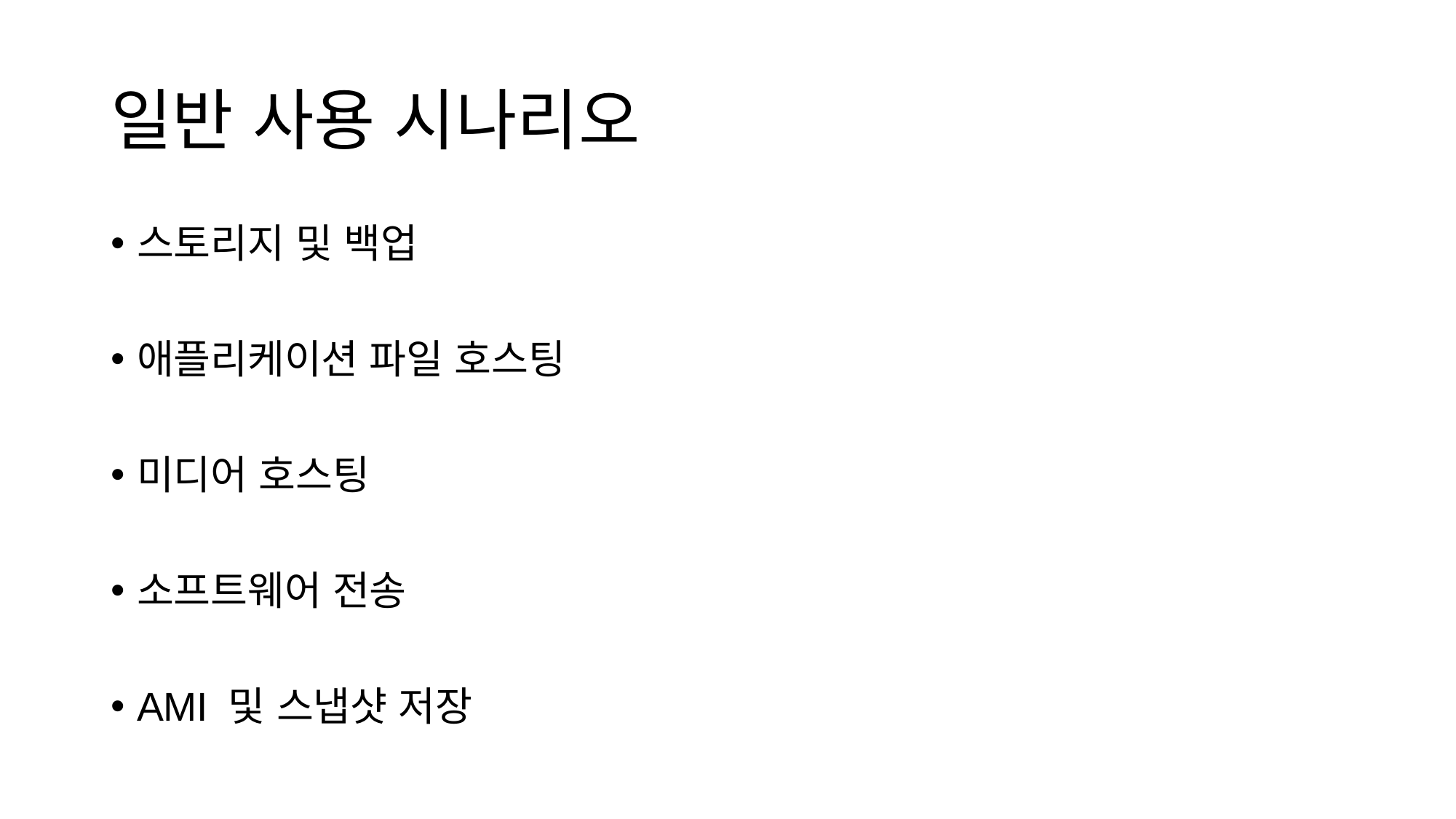

# 일반 사용 시나리오
스토리지 및 백업

애플리케이션 파일 호스팅

미디어 호스팅

소프트웨어 전송

AMI 및 스냅샷 저장